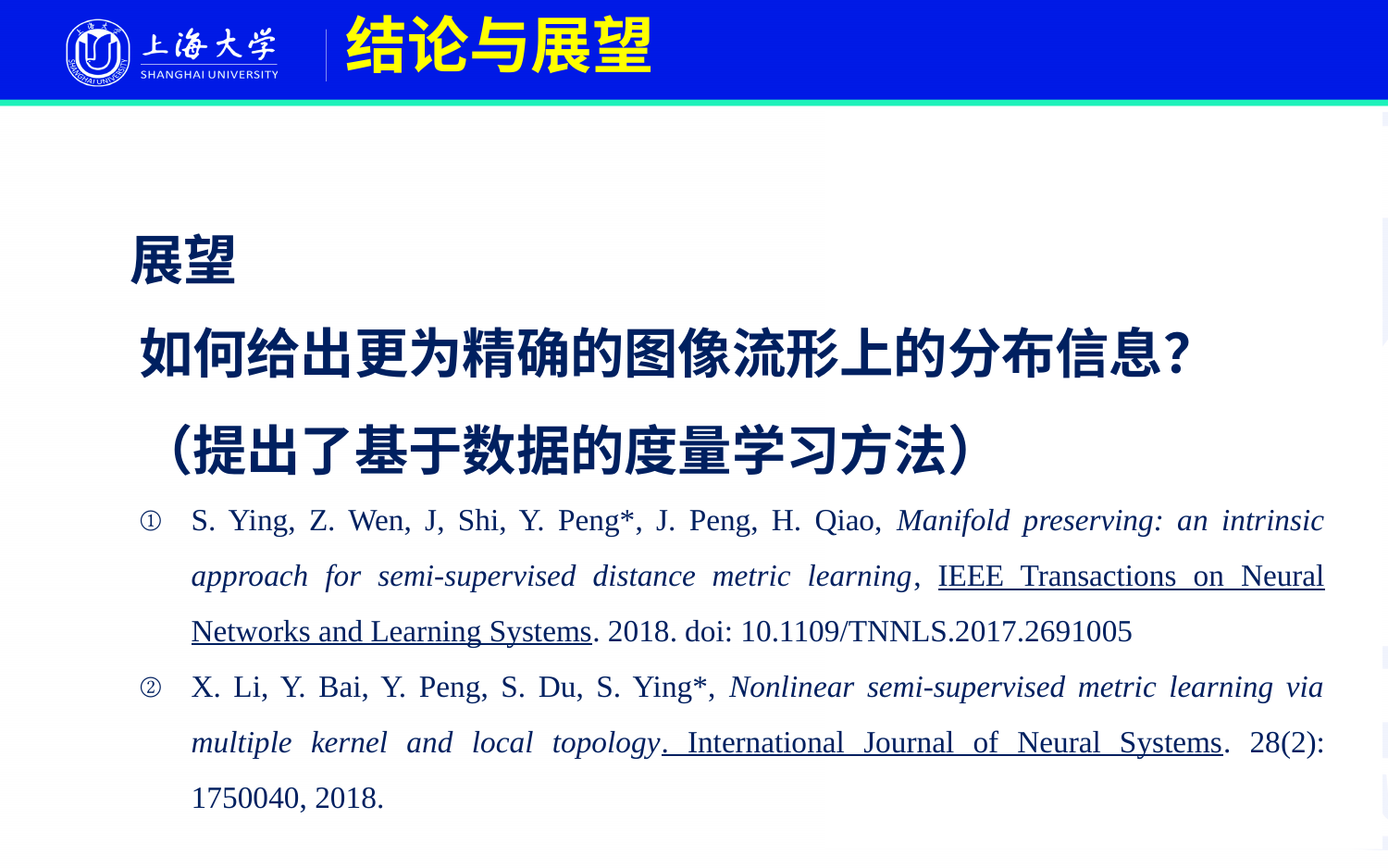

# 结论与展望
展望
如何给出更为精确的图像流形上的分布信息？
（提出了基于数据的度量学习方法）
S. Ying, Z. Wen, J, Shi, Y. Peng*, J. Peng, H. Qiao, Manifold preserving: an intrinsic approach for semi-supervised distance metric learning, IEEE Transactions on Neural Networks and Learning Systems. 2018. doi: 10.1109/TNNLS.2017.2691005
X. Li, Y. Bai, Y. Peng, S. Du, S. Ying*, Nonlinear semi-supervised metric learning via multiple kernel and local topology. International Journal of Neural Systems. 28(2): 1750040, 2018.